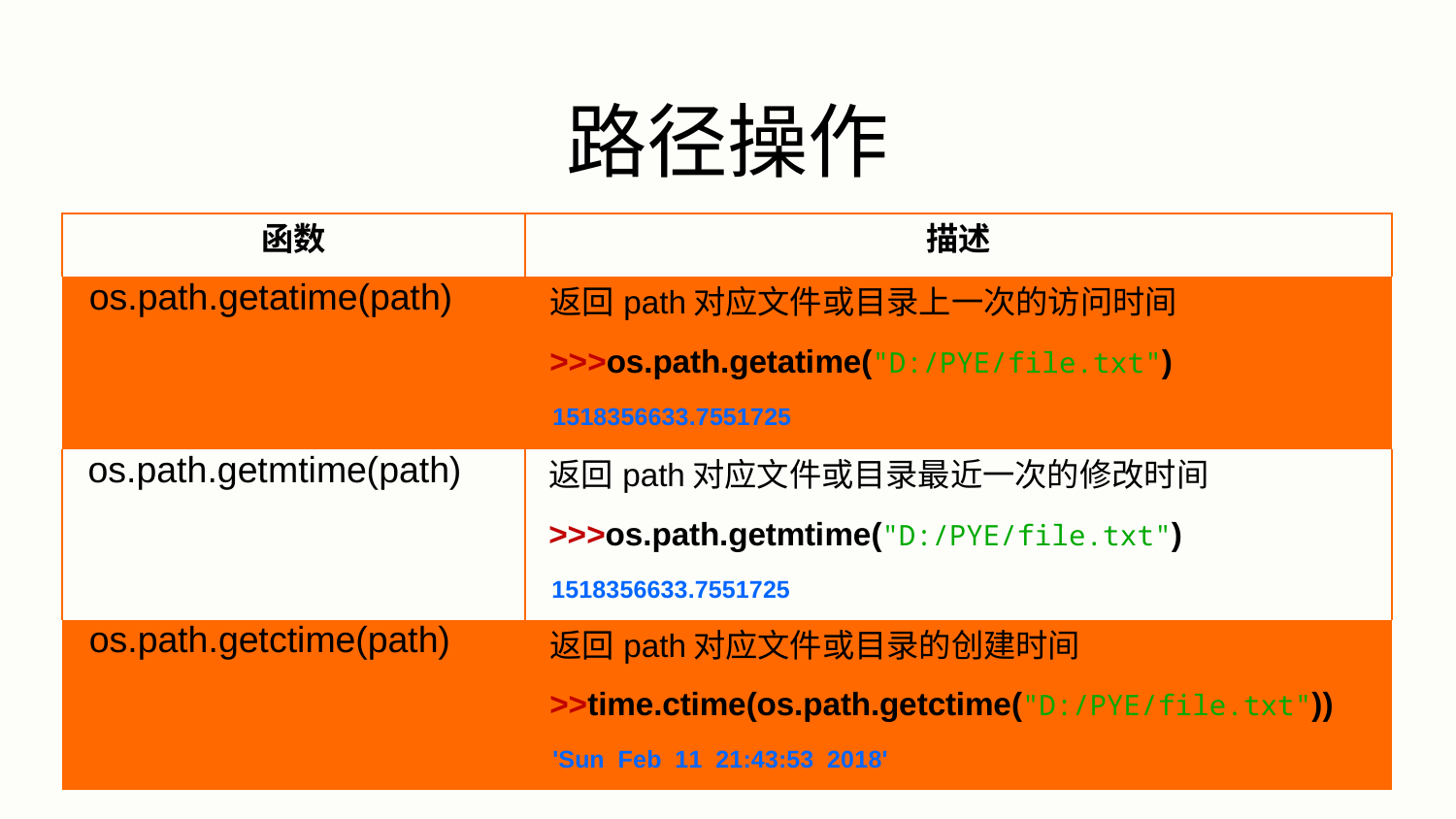

# 路径操作
| 函数 | 描述 |
| --- | --- |
| os.path.getatime(path) | 返回path对应文件或目录上一次的访问时间 >>>os.path.getatime("D:/PYE/file.txt") 1518356633.7551725 |
| os.path.getmtime(path) | 返回path对应文件或目录最近一次的修改时间 >>>os.path.getmtime("D:/PYE/file.txt") 1518356633.7551725 |
| os.path.getctime(path) | 返回path对应文件或目录的创建时间 >>time.ctime(os.path.getctime("D:/PYE/file.txt")) 'Sun Feb 11 21:43:53 2018' |